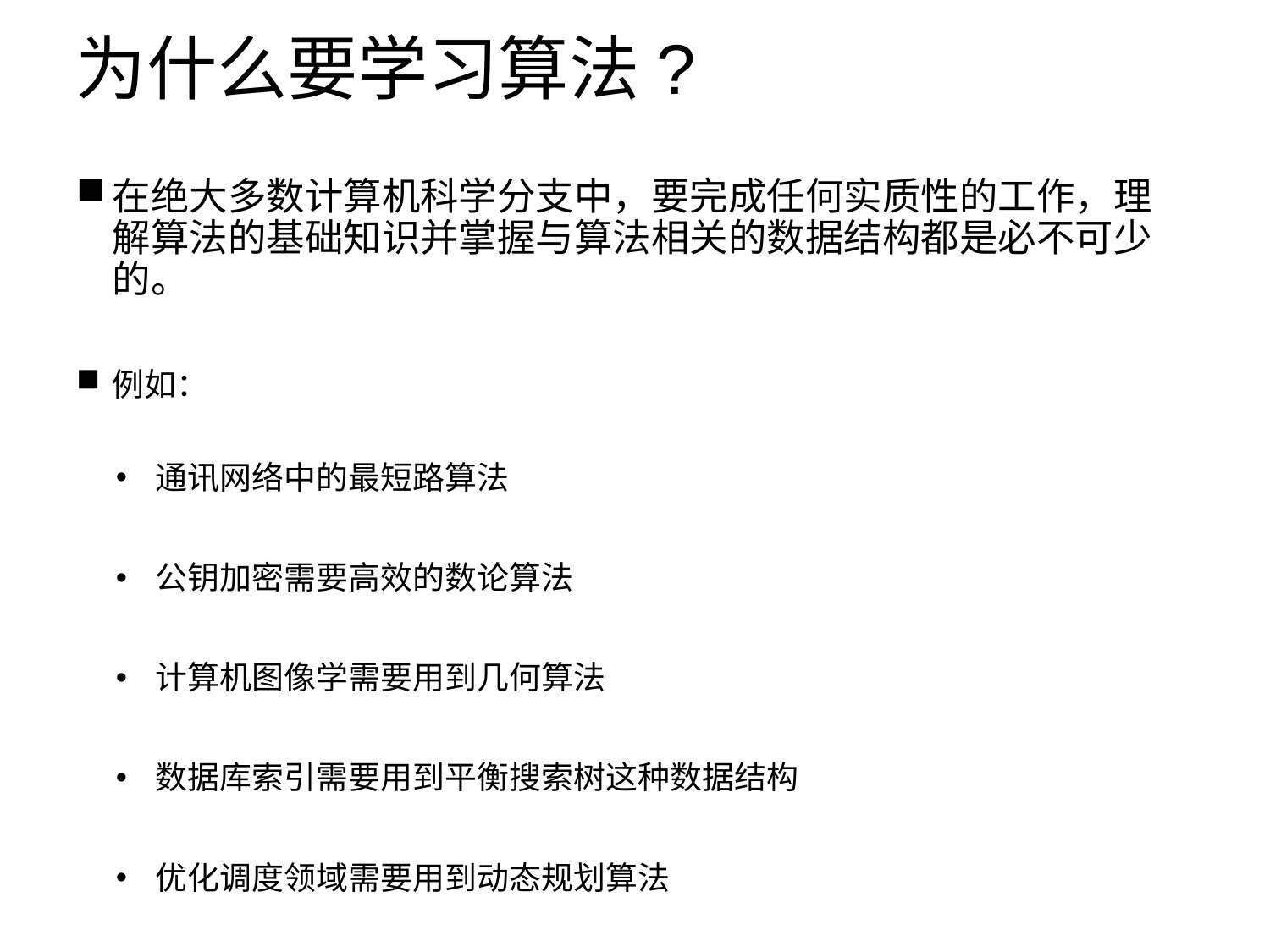

为什么要学习算法?
在绝大多数计算机科学分支中，要完成任何实质性的工作，理解算法的基础知识并掌握与算法相关的数据结构都是必不可少的。

例如：

通讯网络中的最短路算法

公钥加密需要高效的数论算法

计算机图像学需要用到几何算法

数据库索引需要用到平衡搜索树这种数据结构

优化调度领域需要用到动态规划算法